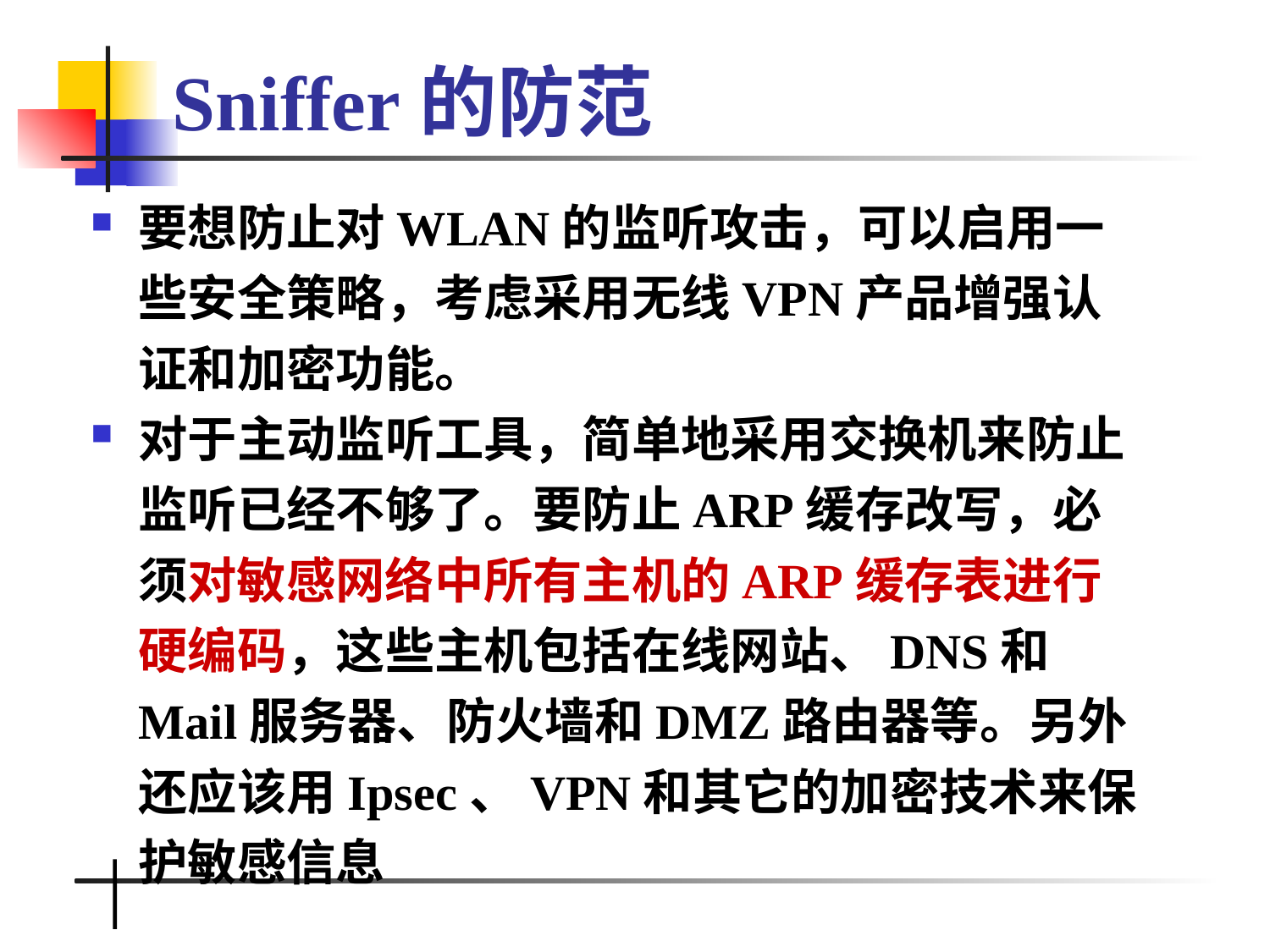

# Sniffer的防范
要想防止对WLAN的监听攻击，可以启用一些安全策略，考虑采用无线VPN产品增强认证和加密功能。
对于主动监听工具，简单地采用交换机来防止监听已经不够了。要防止ARP缓存改写，必须对敏感网络中所有主机的ARP缓存表进行硬编码，这些主机包括在线网站、DNS和Mail服务器、防火墙和DMZ路由器等。另外还应该用Ipsec、VPN和其它的加密技术来保护敏感信息